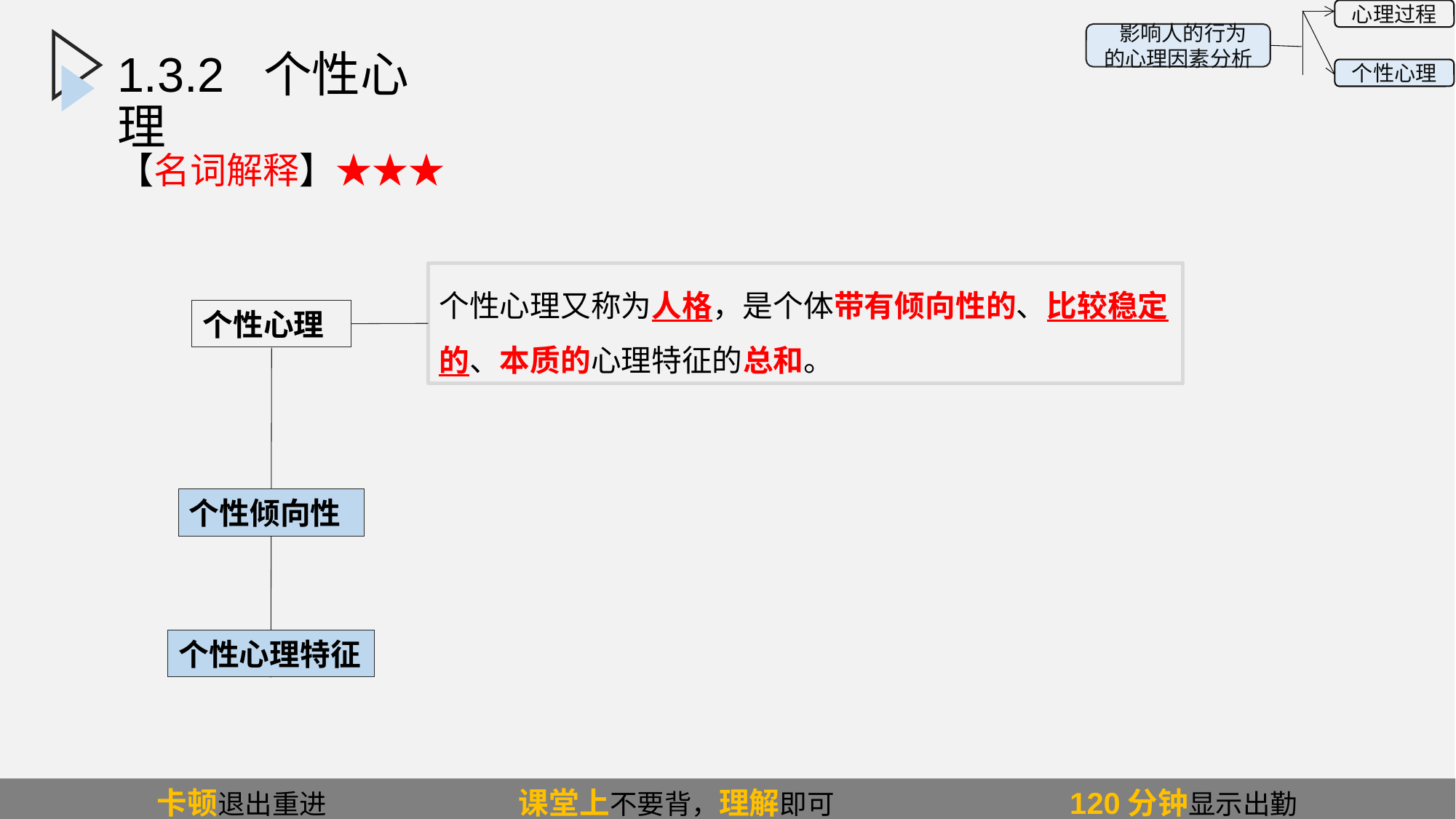

1.3.2.1个性心理的含义
心理过程
 影响人的行为的心理因素分析

个性心理
# 1.3.2  个性心理
【名词解释】★★★

个性心理又称为人格，是个体带有倾向性的、比较稳定的、本质的心理特征的总和。
个性心理
个性倾向性
个性心理特征